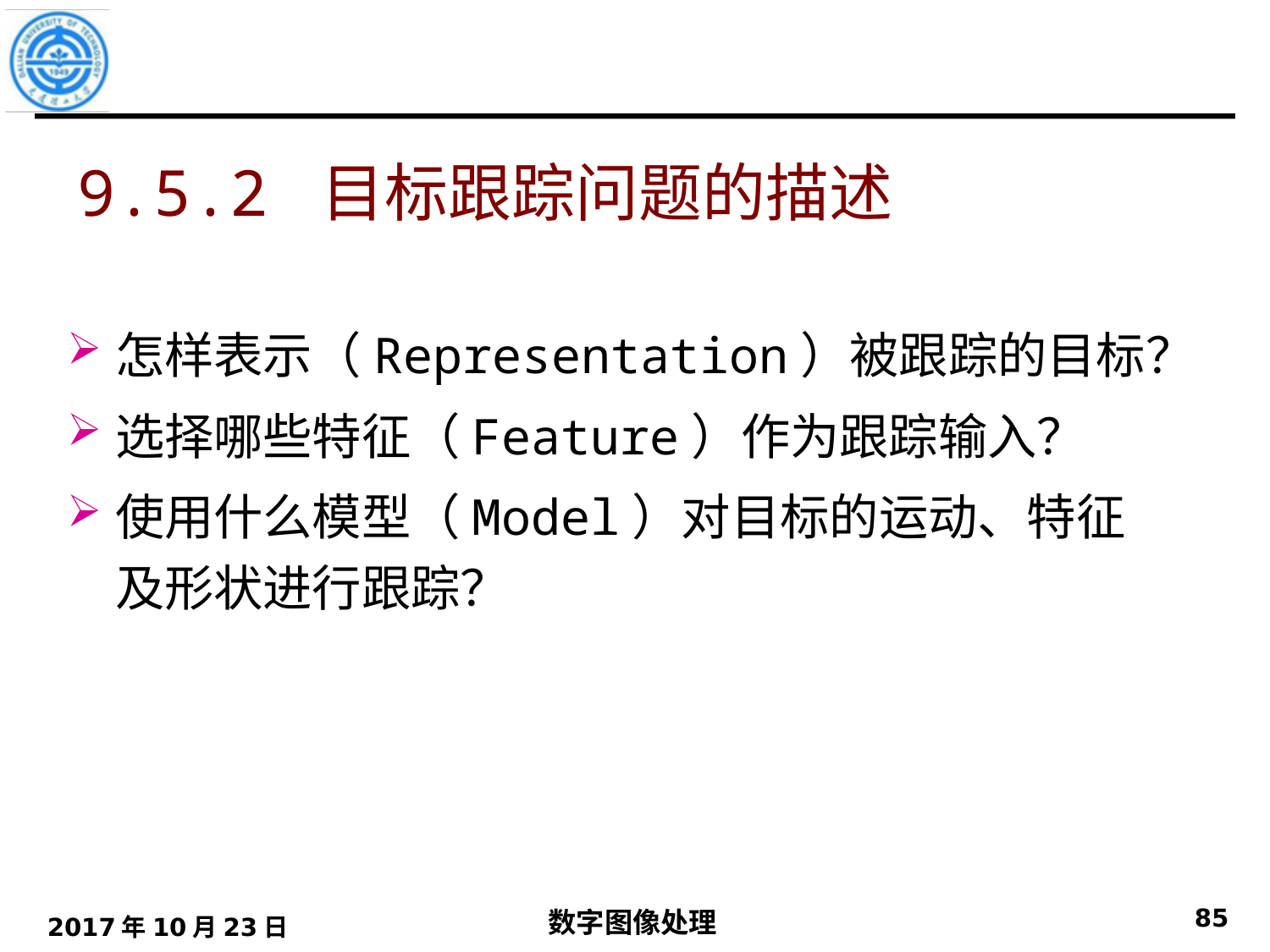

# 9.5.2 目标跟踪问题的描述
怎样表示（Representation）被跟踪的目标？
选择哪些特征（Feature）作为跟踪输入？
使用什么模型（Model）对目标的运动、特征及形状进行跟踪？